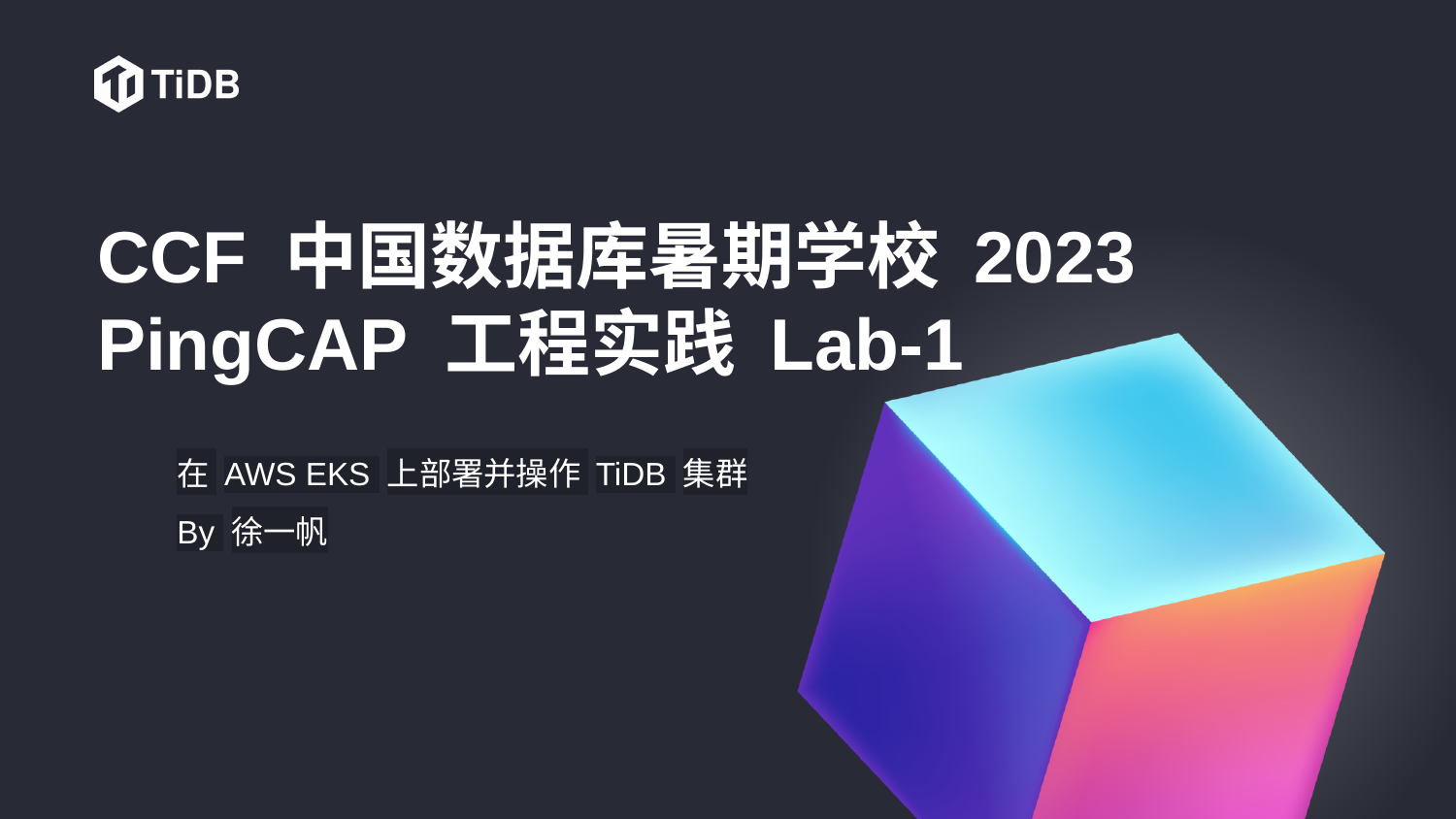

CCF 中国数据库暑期学校 2023
PingCAP 工程实践 Lab-1
在 AWS EKS 上部署并操作 TiDB 集群
By 徐一帆